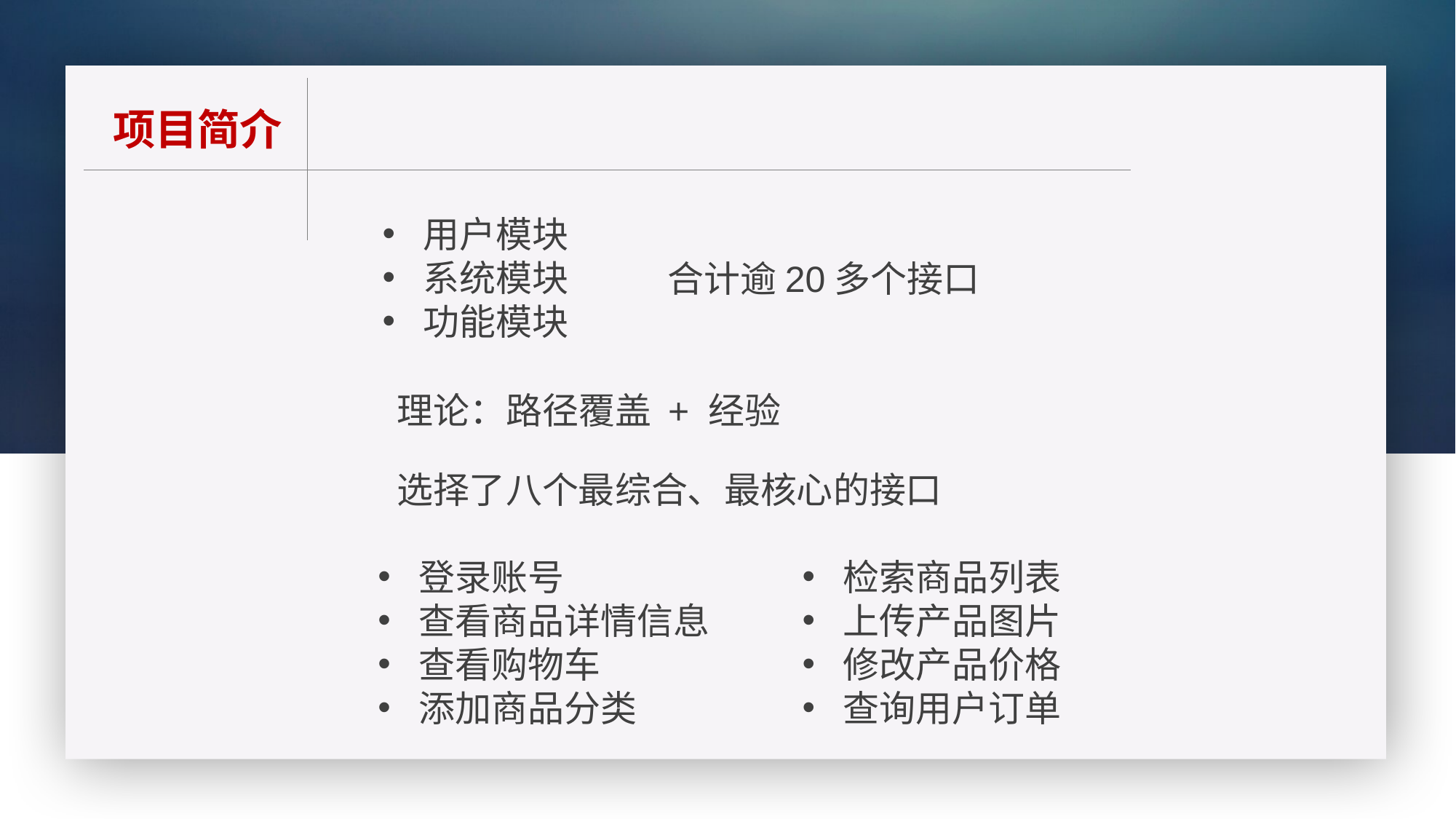

项目简介
用户模块
系统模块
功能模块
合计逾20多个接口
理论：路径覆盖 + 经验
选择了八个最综合、最核心的接口
登录账号
查看商品详情信息
查看购物车
添加商品分类
检索商品列表
上传产品图片
修改产品价格
查询用户订单